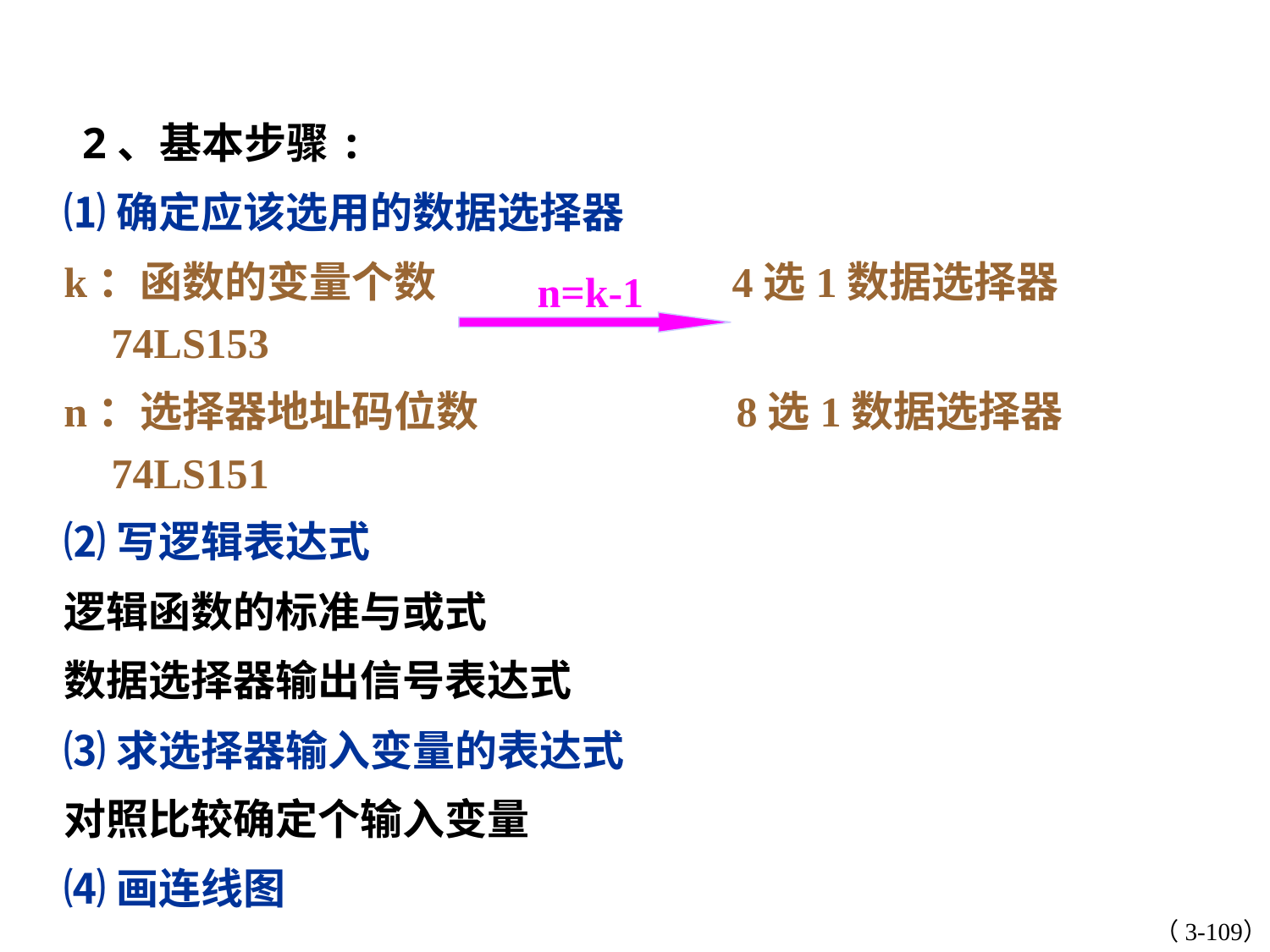

2、基本步骤:
⑴确定应该选用的数据选择器
k：函数的变量个数                              4选1数据选择器74LS153
n：选择器地址码位数                          8选1数据选择器74LS151
⑵写逻辑表达式
逻辑函数的标准与或式
数据选择器输出信号表达式
⑶求选择器输入变量的表达式
对照比较确定个输入变量
⑷画连线图
n=k-1

（3-109）